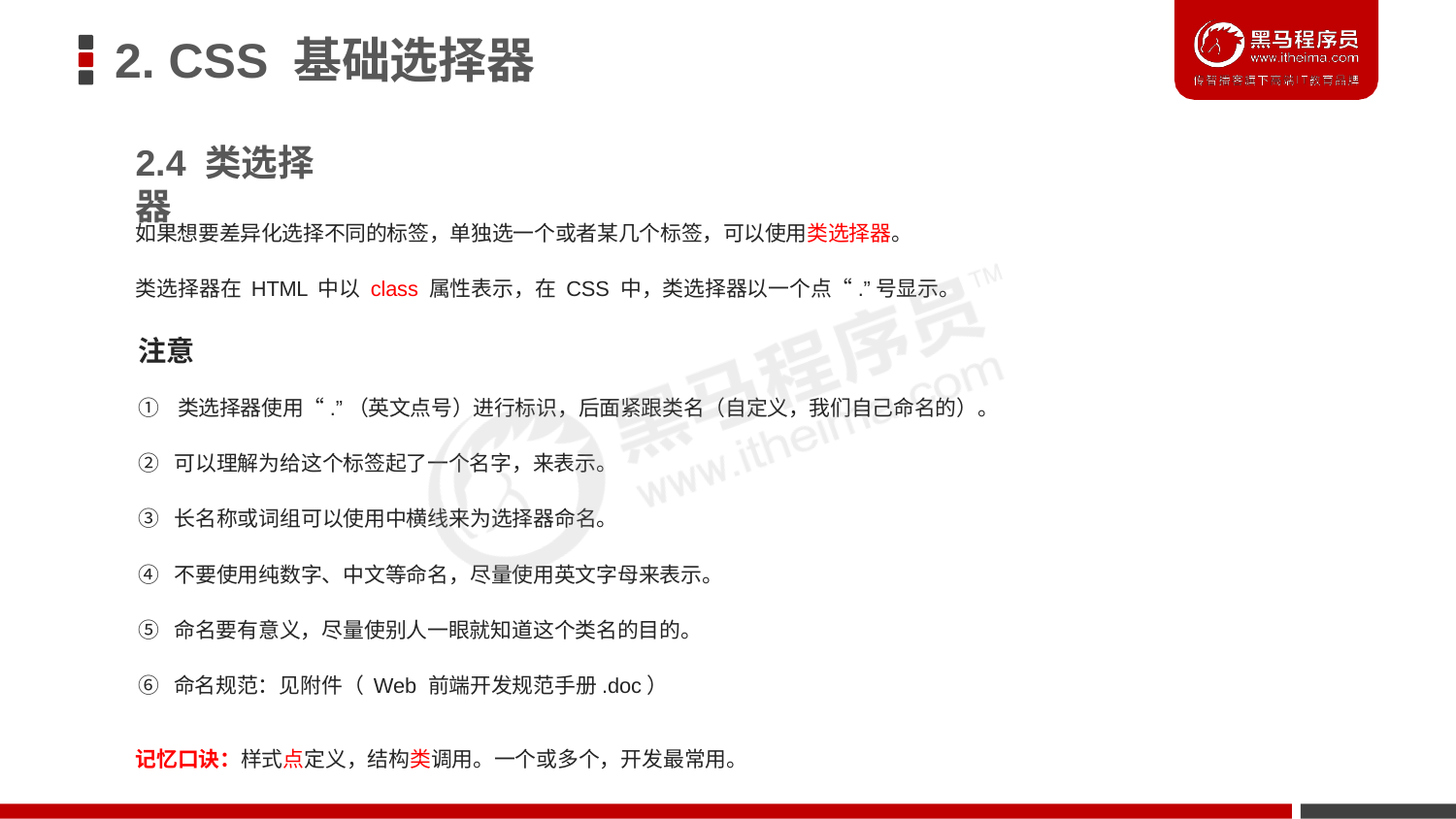

# 2. CSS 基础选择器
2.4 类选择器

如果想要差异化选择不同的标签，单独选一个或者某几个标签，可以使用类选择器。

类选择器在 HTML 中以 class 属性表示，在 CSS 中，类选择器以一个点“.”号显示。

注意

①  类选择器使用“.”（英文点号）进行标识，后面紧跟类名（自定义，我们自己命名的）。

②  可以理解为给这个标签起了一个名字，来表示。

③  长名称或词组可以使用中横线来为选择器命名。

④  不要使用纯数字、中文等命名，尽量使用英文字母来表示。

⑤  命名要有意义，尽量使别人一眼就知道这个类名的目的。

⑥  命名规范：见附件（ Web 前端开发规范手册.doc）

记忆口诀：样式点定义，结构类调用。一个或多个，开发最常用。